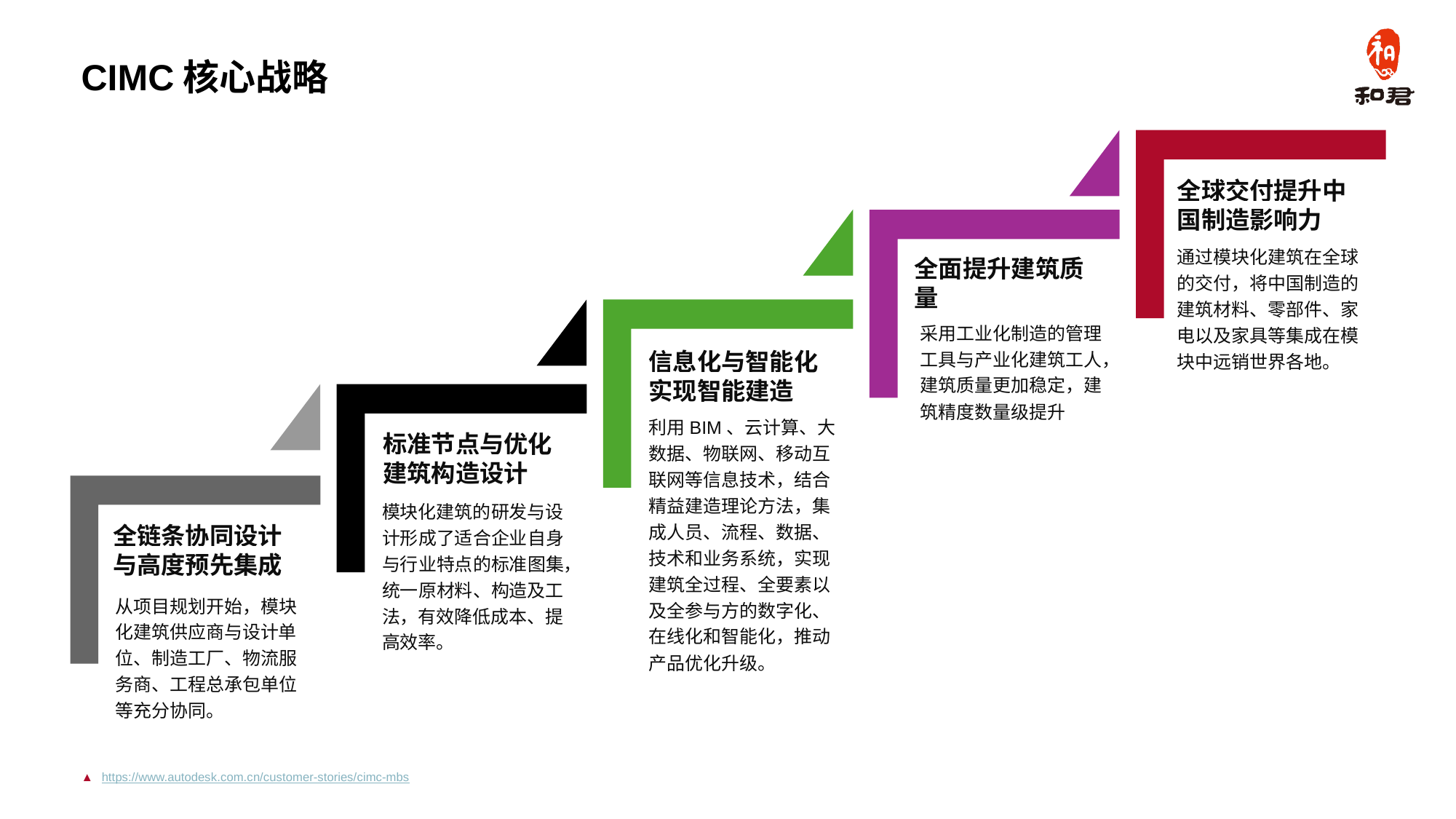

# CIMC核心战略

全球交付提升中国制造影响力

通过模块化建筑在全球的交付，将中国制造的建筑材料、零部件、家电以及家具等集成在模块中远销世界各地。

全面提升建筑质量

采用工业化制造的管理工具与产业化建筑工人，建筑质量更加稳定，建筑精度数量级提升

信息化与智能化实现智能建造

利用BIM、云计算、大数据、物联网、移动互联网等信息技术，结合精益建造理论方法，集成人员、流程、数据、技术和业务系统，实现建筑全过程、全要素以及全参与方的数字化、在线化和智能化，推动产品优化升级。

标准节点与优化建筑构造设计
模块化建筑的研发与设计形成了适合企业自身与行业特点的标准图集，统一原材料、构造及工法，有效降低成本、提高效率。
全链条协同设计与高度预先集成
从项目规划开始，模块化建筑供应商与设计单位、制造工厂、物流服务商、工程总承包单位等充分协同。

https://www.autodesk.com.cn/customer-stories/cimc-mbs